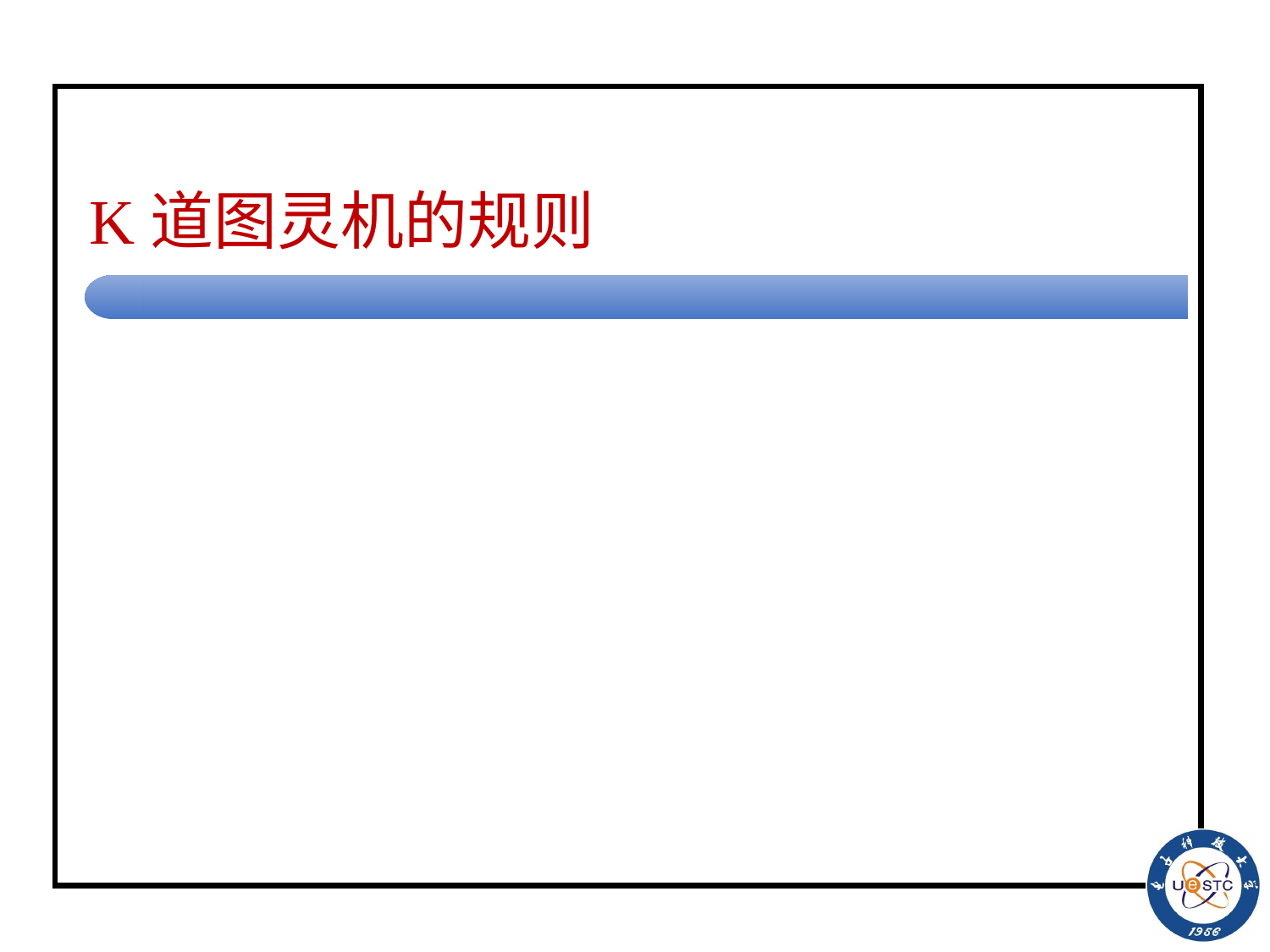

# K道图灵机的规则
一般形式为
<q, x, q′, W, {L, R, N}>

对于K道图灵机
<q, [ai1,ai2,…,aik], q′, [bi1,bi2,…,bik], {L, R, N}>

一次需要扫描一个单元的多道